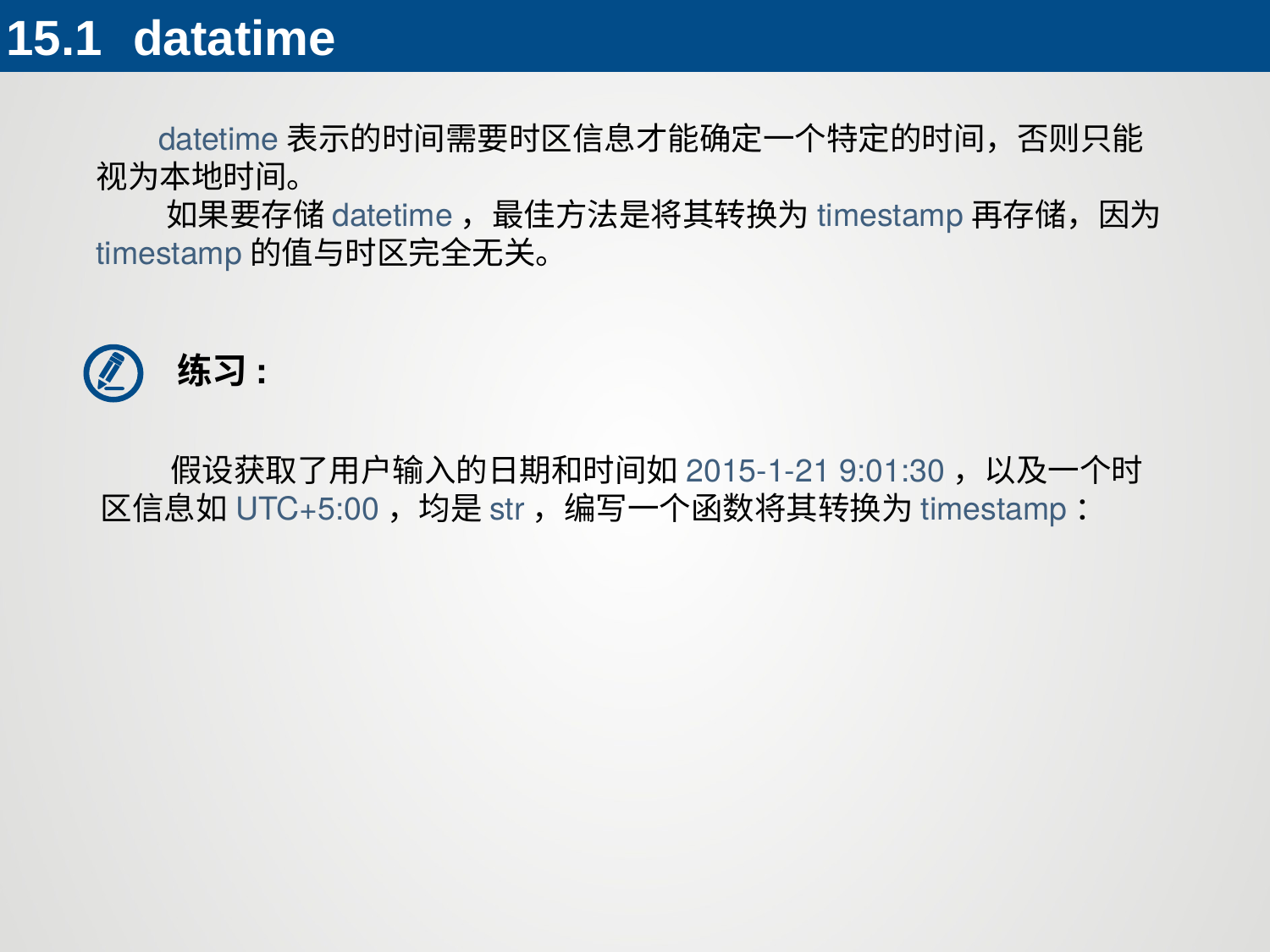

15.1 	datatime
       datetime表示的时间需要时区信息才能确定一个特定的时间，否则只能视为本地时间。
       如果要存储datetime，最佳方法是将其转换为timestamp再存储，因为timestamp的值与时区完全无关。
练习:

       假设获取了用户输入的日期和时间如2015-1-21 9:01:30，以及一个时区信息如UTC+5:00，均是str，编写一个函数将其转换为timestamp：